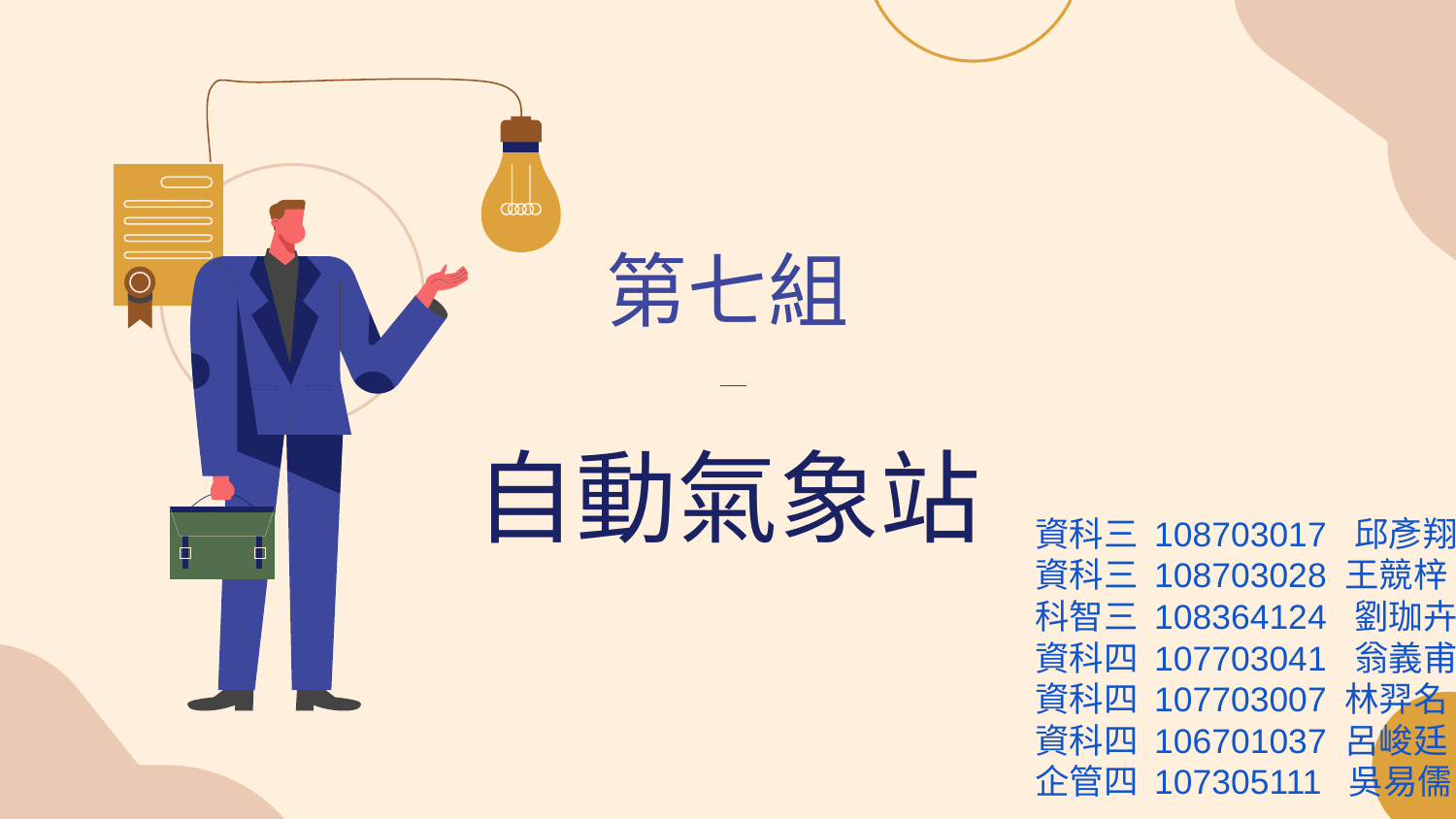

# 第七組

自動氣象站

資科三 108703017  邱彥翔
資科三 108703028 王競梓
科智三 108364124  劉珈卉
資科四 107703041  翁義甫
資科四 107703007 林羿名
資科四 106701037 呂峻廷
企管四 107305111  吳易儒